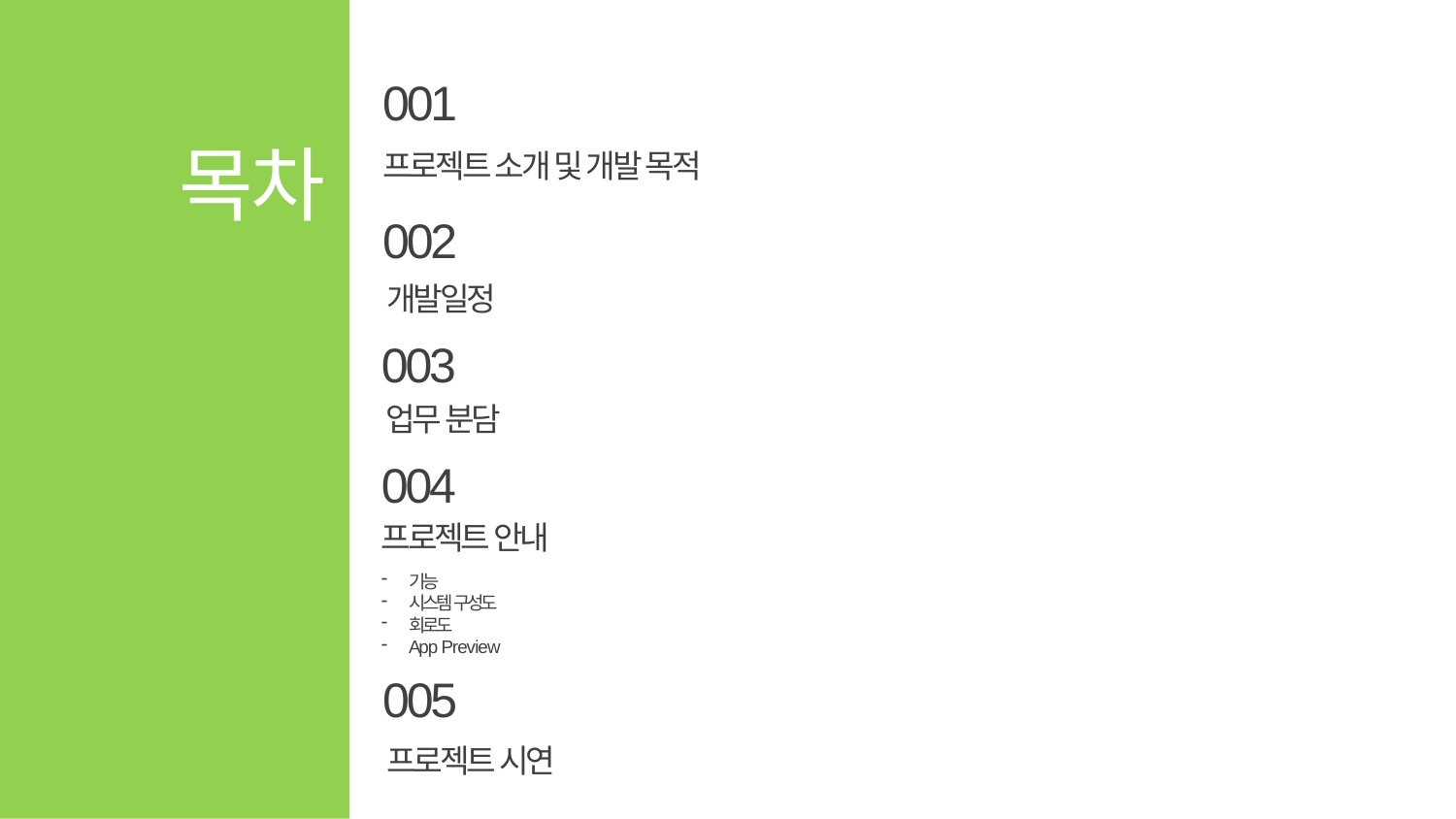

001
목차
프로젝트 소개 및 개발 목적
002
개발일정
003
업무 분담
004
프로젝트 안내
기능
시스템  구성도
회로도
A p p   P r e v i e w
005
프로젝트 시연